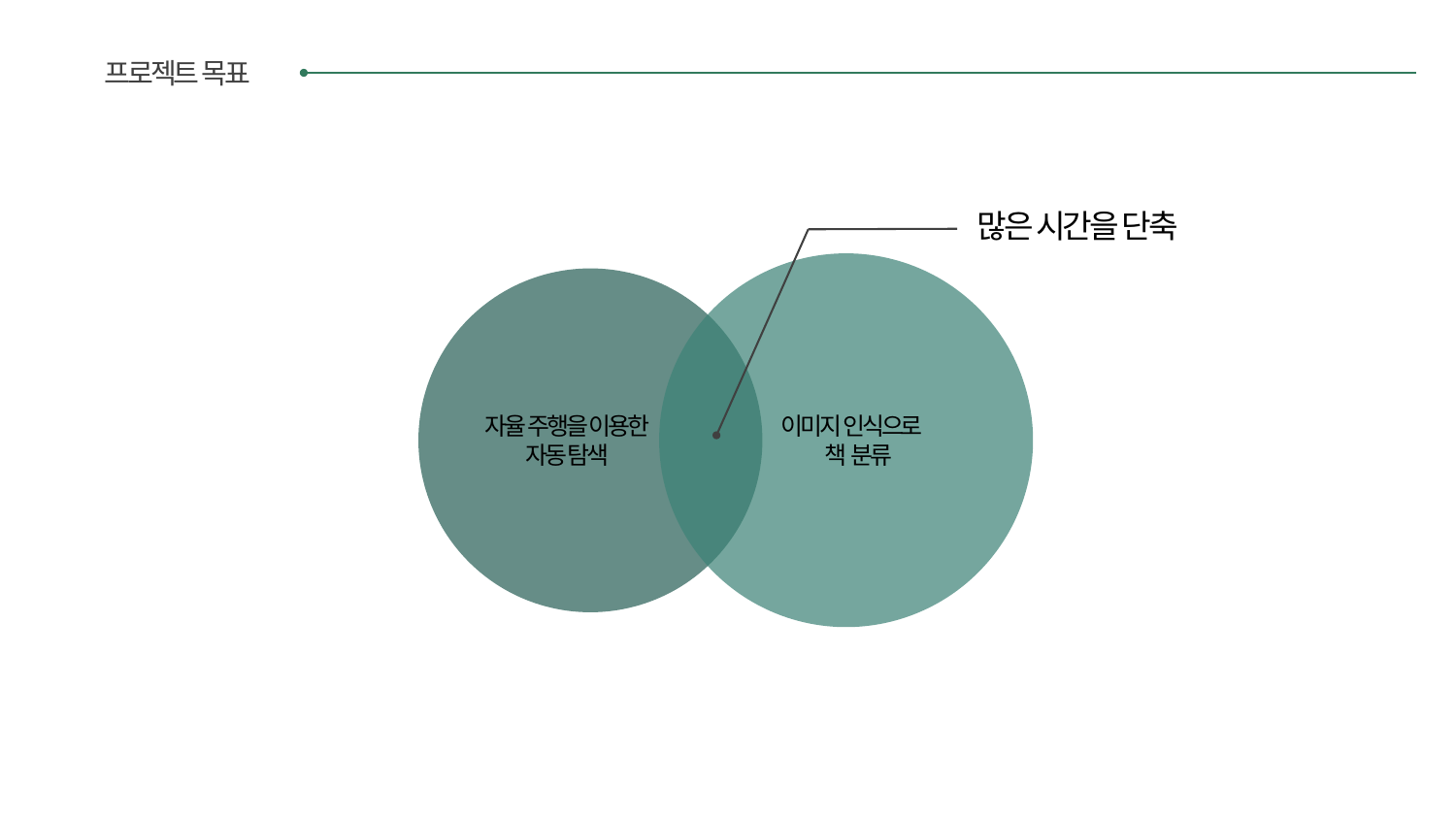

프로젝트 목표
많은 시간을 단축

이미지 인식으로
 책  분류
자율 주행을 이용한
자동 탐색